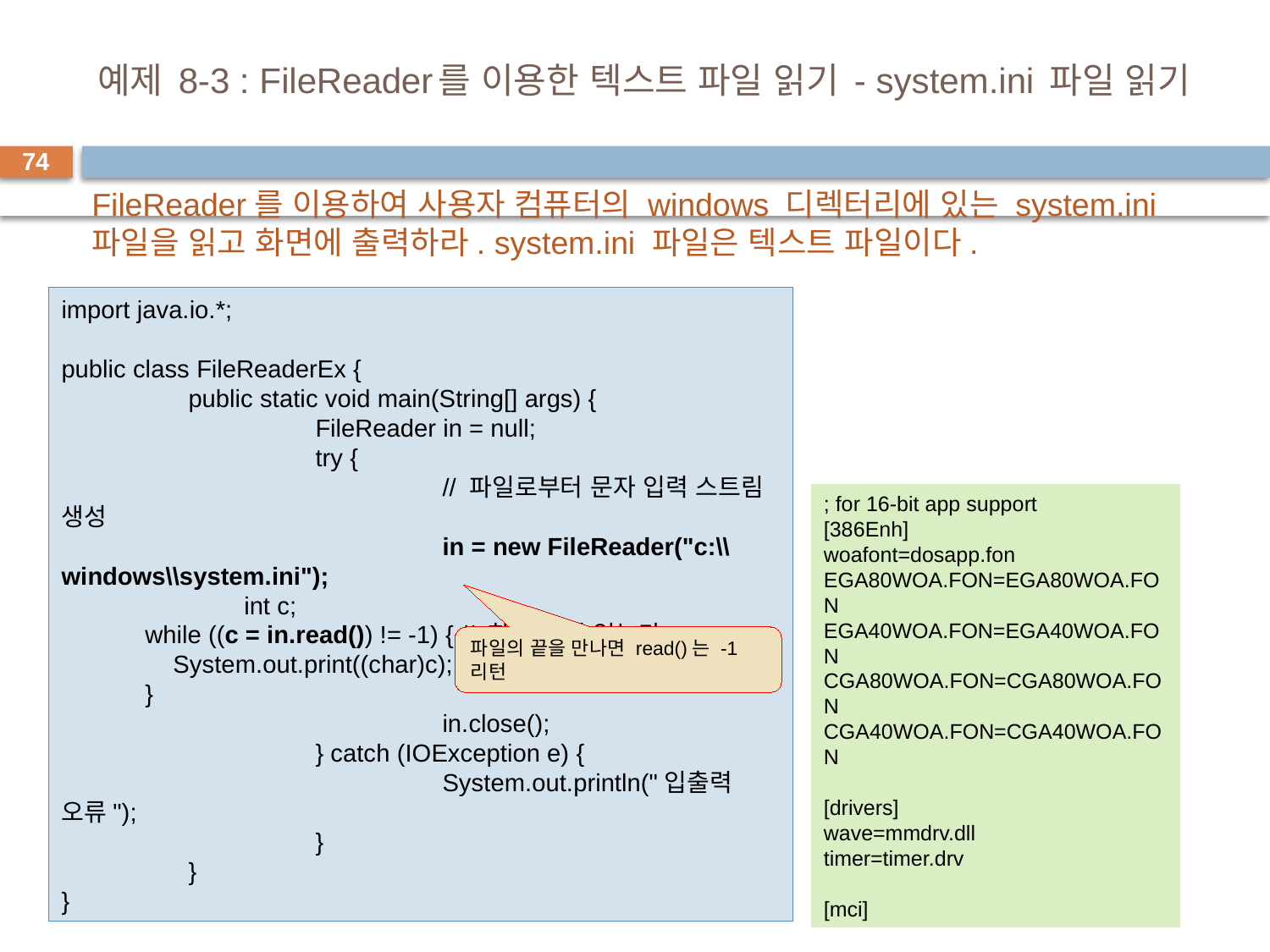

# 예제 8-3 : FileReader를 이용한 텍스트 파일 읽기 - system.ini 파일 읽기
74
FileReader를 이용하여 사용자 컴퓨터의 windows 디렉터리에 있는 system.ini 파일을 읽고 화면에 출력하라. system.ini 파일은 텍스트 파일이다.
import java.io.*;

public class FileReaderEx {
	public static void main(String[] args) {
		FileReader in = null;
		try {
			// 파일로부터 문자 입력 스트림 생성
			in = new FileReader("c:\\windows\\system.ini");
	        int c;
            while ((c = in.read()) != -1) { // 한 문자씩 읽는다.
                System.out.print((char)c);
            }
			in.close();
		} catch (IOException e) {
			System.out.println("입출력 오류");
		}
	}
}
; for 16-bit app support
[386Enh]
woafont=dosapp.fon
EGA80WOA.FON=EGA80WOA.FON
EGA40WOA.FON=EGA40WOA.FON
CGA80WOA.FON=CGA80WOA.FON
CGA40WOA.FON=CGA40WOA.FON

[drivers]
wave=mmdrv.dll
timer=timer.drv

[mci]
파일의 끝을 만나면 read()는 -1 리턴